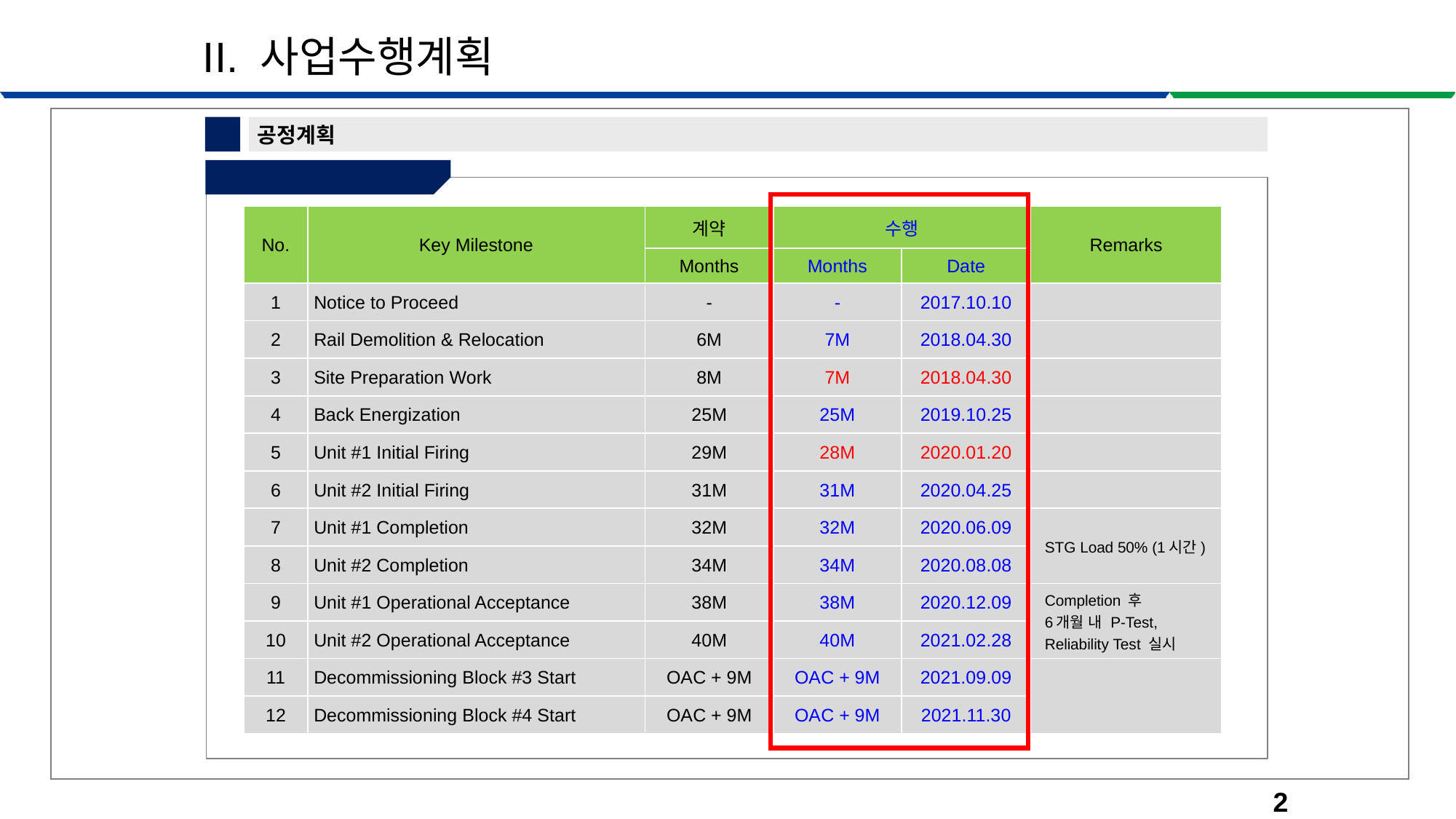

II. 사업수행계획
3
공정계획
② Key Milestone

| No. | Key Milestone | 계약 | 수행 |  | Remarks |
| --- | --- | --- | --- | --- | --- |
|  |  | Months | Months | Date |  |
| 1 | Notice to Proceed | - | - | 2017.10.10 |  |
| 2 | Rail Demolition & Relocation | 6M | 7M | 2018.04.30 |  |
| 3 | Site Preparation Work | 8M | 7M | 2018.04.30 |  |
| 4 | Back Energization | 25M | 25M | 2019.10.25 |  |
| 5 | Unit #1 Initial Firing | 29M | 28M | 2020.01.20 |  |
| 6 | Unit #2 Initial Firing | 31M | 31M | 2020.04.25 |  |
| 7 | Unit #1 Completion | 32M | 32M | 2020.06.09 | STG Load 50% (1시간) |
| 8 | Unit #2 Completion | 34M | 34M | 2020.08.08 |  |
| 9 | Unit #1 Operational Acceptance | 38M | 38M | 2020.12.09 | Completion 후 6개월 내 P-Test, Reliability Test 실시 |
| 10 | Unit #2 Operational Acceptance | 40M | 40M | 2021.02.28 |  |
| 11 | Decommissioning Block #3 Start | OAC + 9M | OAC + 9M | 2021.09.09 |  |
| 12 | Decommissioning Block #4 Start | OAC + 9M | OAC + 9M | 2021.11.30 |  |
20